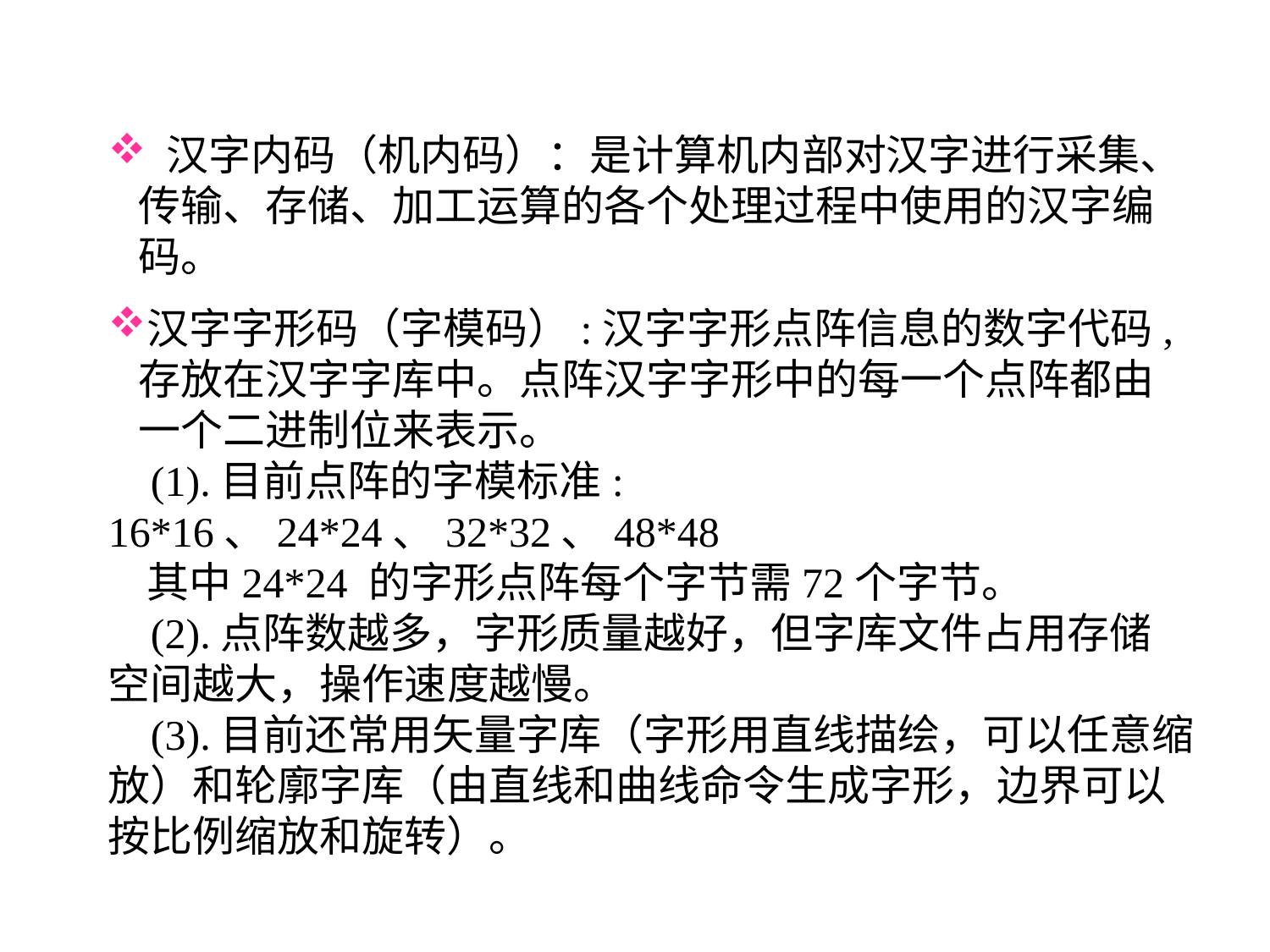

汉字内码（机内码）：是计算机内部对汉字进行采集、传输、存储、加工运算的各个处理过程中使用的汉字编码。
汉字字形码（字模码）:汉字字形点阵信息的数字代码,存放在汉字字库中。点阵汉字字形中的每一个点阵都由一个二进制位来表示。
    (1).目前点阵的字模标准: 16*16、24*24、32*32、48*48
   其中24*24 的字形点阵每个字节需72个字节。
    (2).点阵数越多，字形质量越好，但字库文件占用存储    空间越大，操作速度越慢。
    (3).目前还常用矢量字库（字形用直线描绘，可以任意缩放）和轮廓字库（由直线和曲线命令生成字形，边界可以按比例缩放和旋转）。